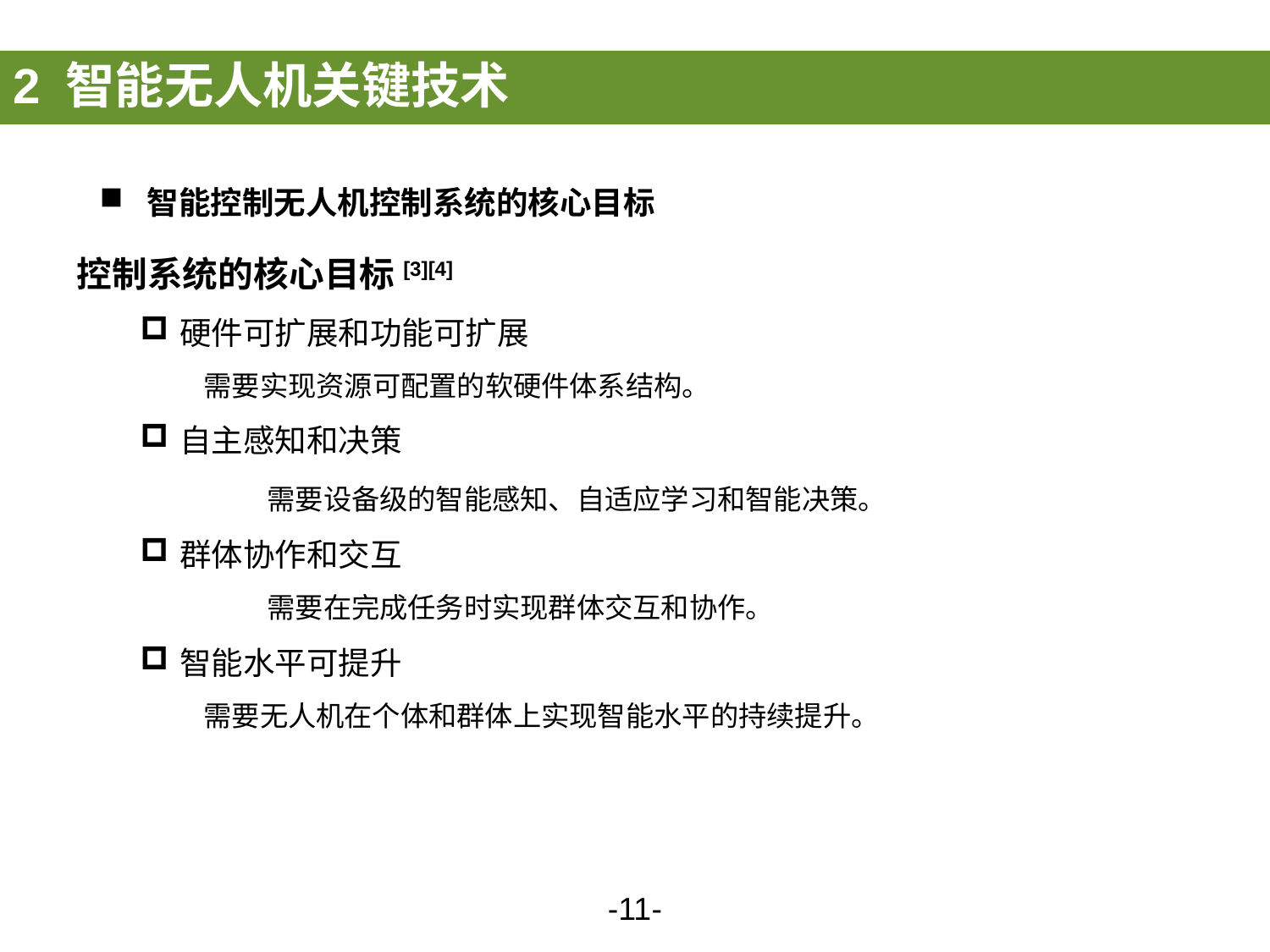

2 智能无人机关键技术

智能控制无人机控制系统的核心目标
控制系统的核心目标[3][4]
硬件可扩展和功能可扩展
需要实现资源可配置的软硬件体系结构。
自主感知和决策
	需要设备级的智能感知、自适应学习和智能决策。
群体协作和交互
	需要在完成任务时实现群体交互和协作。
智能水平可提升
需要无人机在个体和群体上实现智能水平的持续提升。

-11-